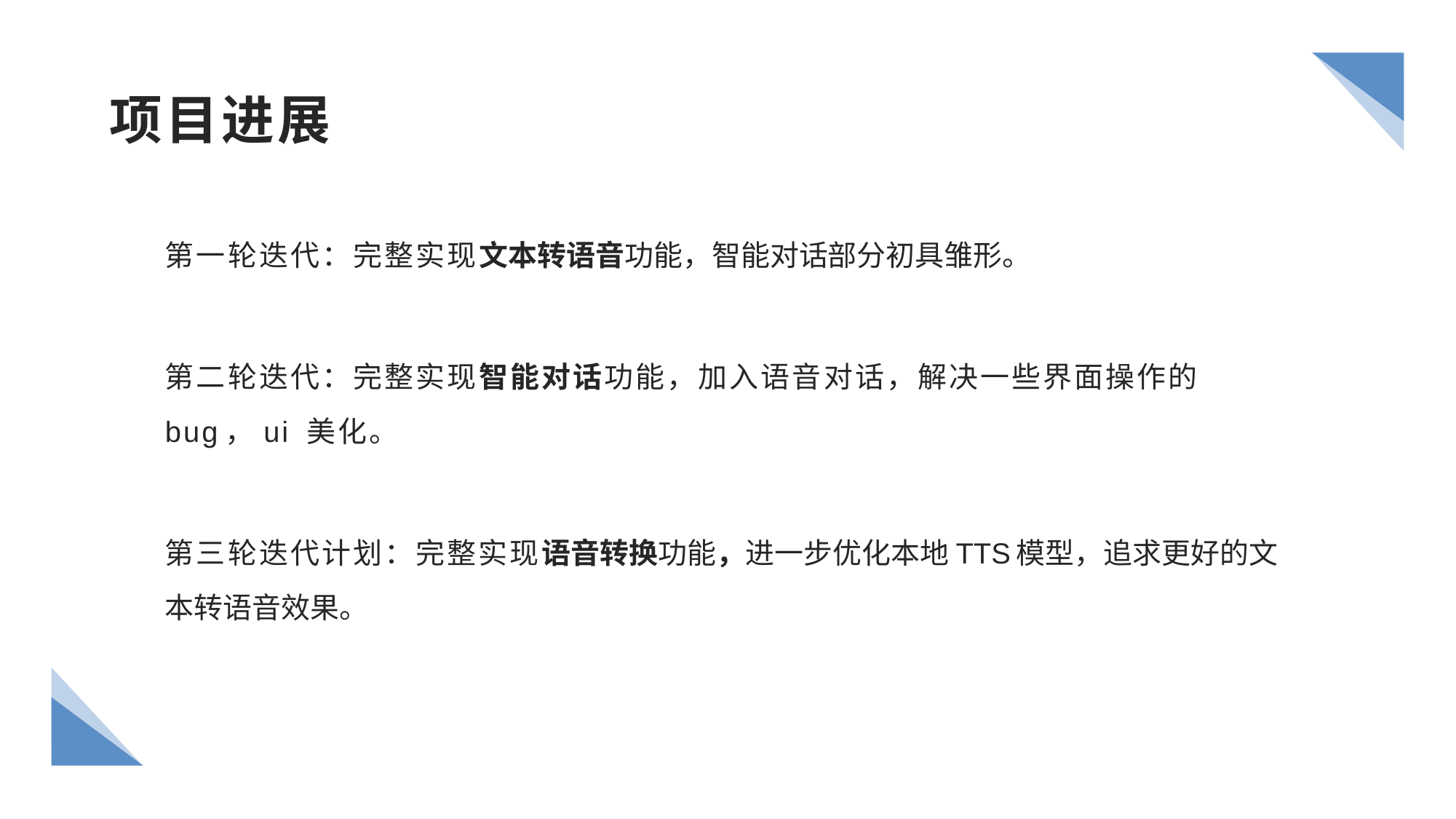

# 项目进展
第一轮迭代：完整实现文本转语音功能，智能对话部分初具雏形。

第二轮迭代：完整实现智能对话功能，加入语音对话，解决一些界面操作的bug，ui 美化。

第三轮迭代计划：完整实现语音转换功能，进一步优化本地TTS模型，追求更好的文本转语音效果。